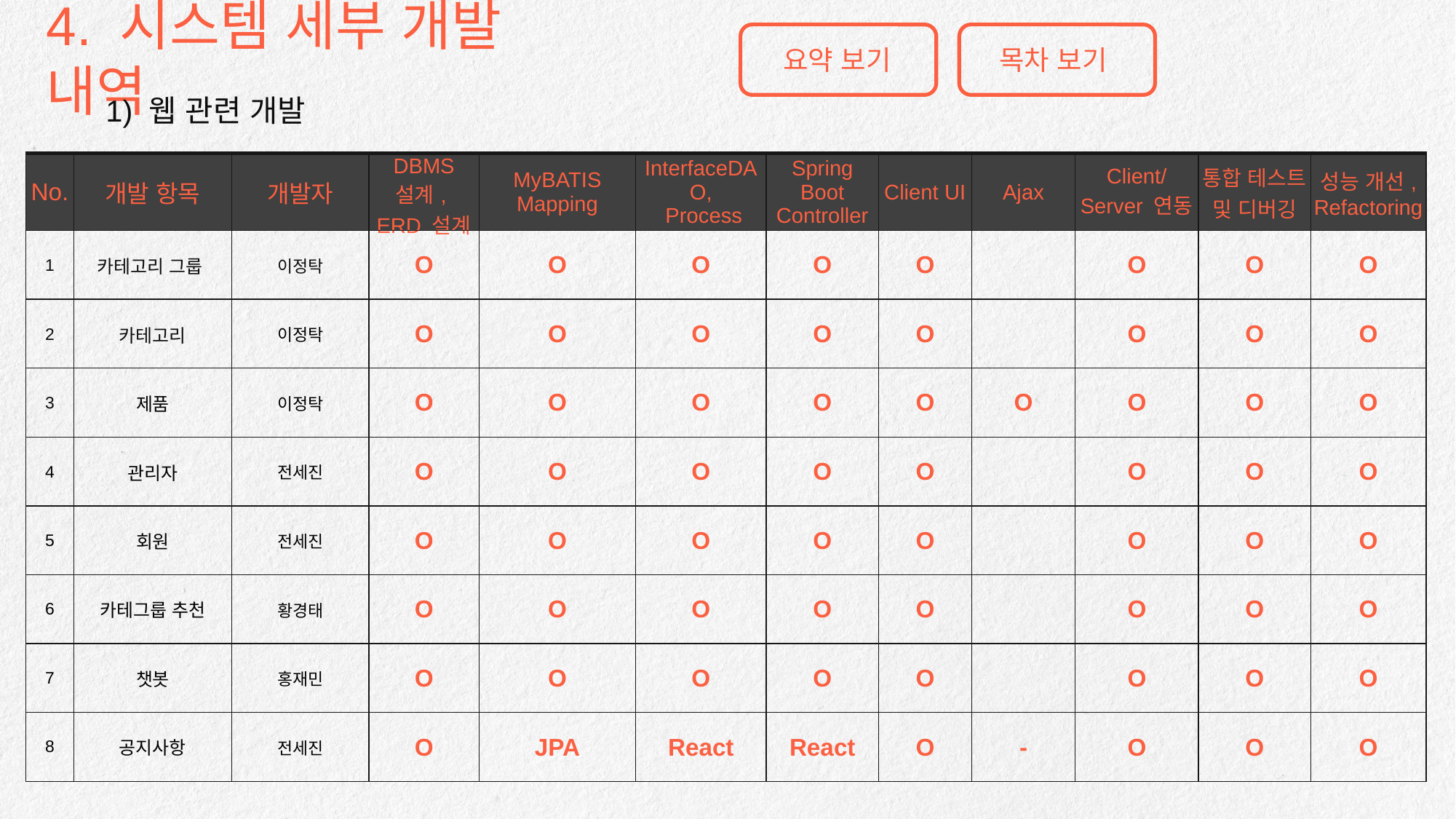

4. 시스템 세부 개발 내역

요약 보기
목차 보기
1) 웹 관련 개발
| No. | 개발 항목 | 개발자 | DBMS 설계, ERD 설계 | MyBATIS Mapping | InterfaceDAO, Process | Spring Boot Controller | Client UI | Ajax | Client/Server 연동 | 통합 테스트 및 디버깅 | 성능 개선, Refactoring |
| --- | --- | --- | --- | --- | --- | --- | --- | --- | --- | --- | --- |
| 1 | 카테고리 그룹 | 이정탁 | O | O | O | O | O |  | O | O | O |
| 2 | 카테고리 | 이정탁 | O | O | O | O | O |  | O | O | O |
| 3 | 제품 | 이정탁 | O | O | O | O | O | O | O | O | O |
| 4 | 관리자 | 전세진 | O | O | O | O | O |  | O | O | O |
| 5 | 회원 | 전세진 | O | O | O | O | O |  | O | O | O |
| 6 | 카테그룹 추천 | 황경태 | O | O | O | O | O |  | O | O | O |
| 7 | 챗봇 | 홍재민 | O | O | O | O | O |  | O | O | O |
| 8 | 공지사항 | 전세진 | O | JPA | React | React | O | - | O | O | O |